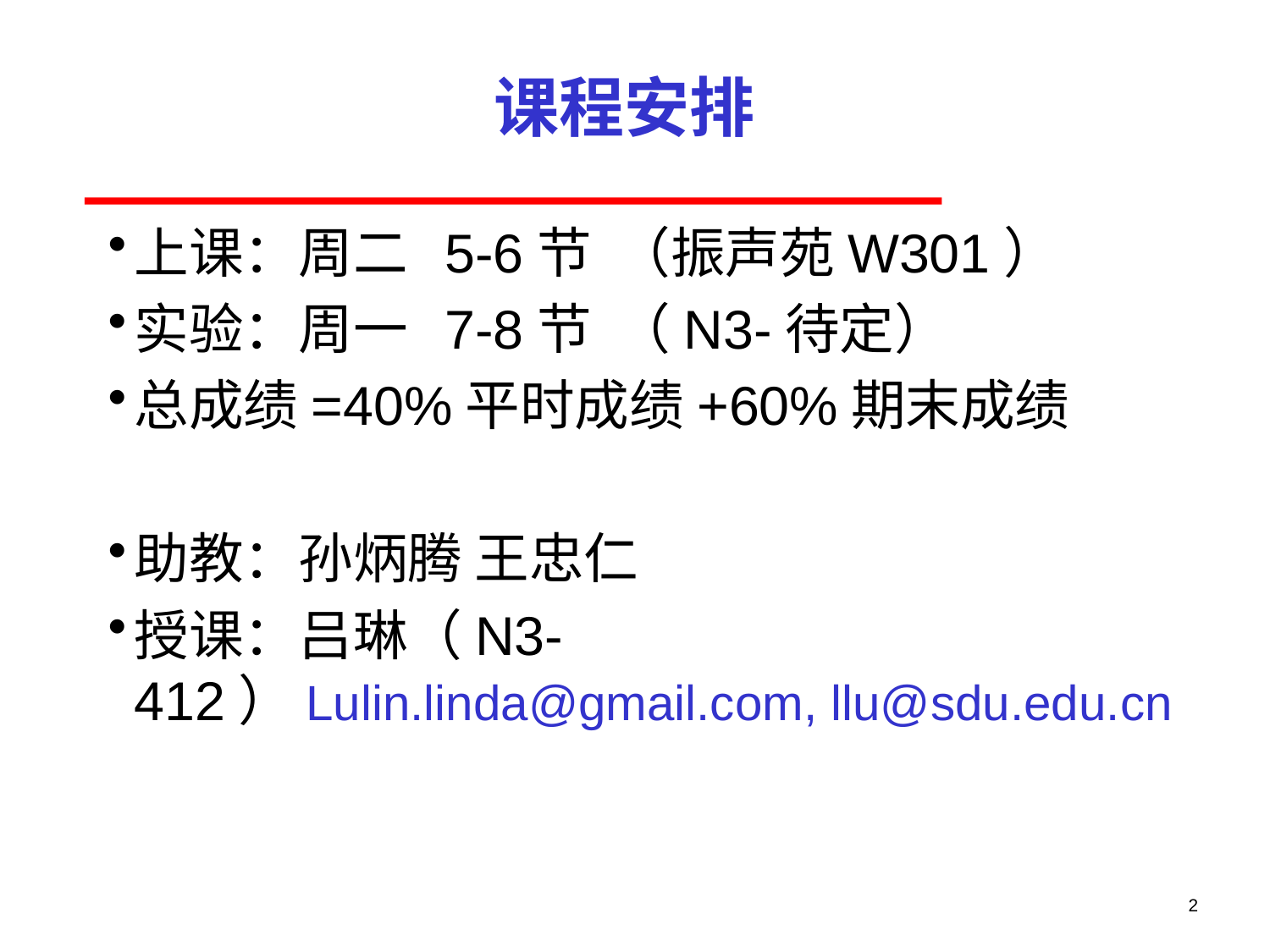

# 课程安排
上课：周二  5-6节  （振声苑W301）
实验：周一  7-8节  （N3-待定）
总成绩=40%平时成绩+60%期末成绩

助教：孙炳腾 王忠仁
授课：吕琳（N3-412）Lulin.linda@gmail.com, llu@sdu.edu.cn

2